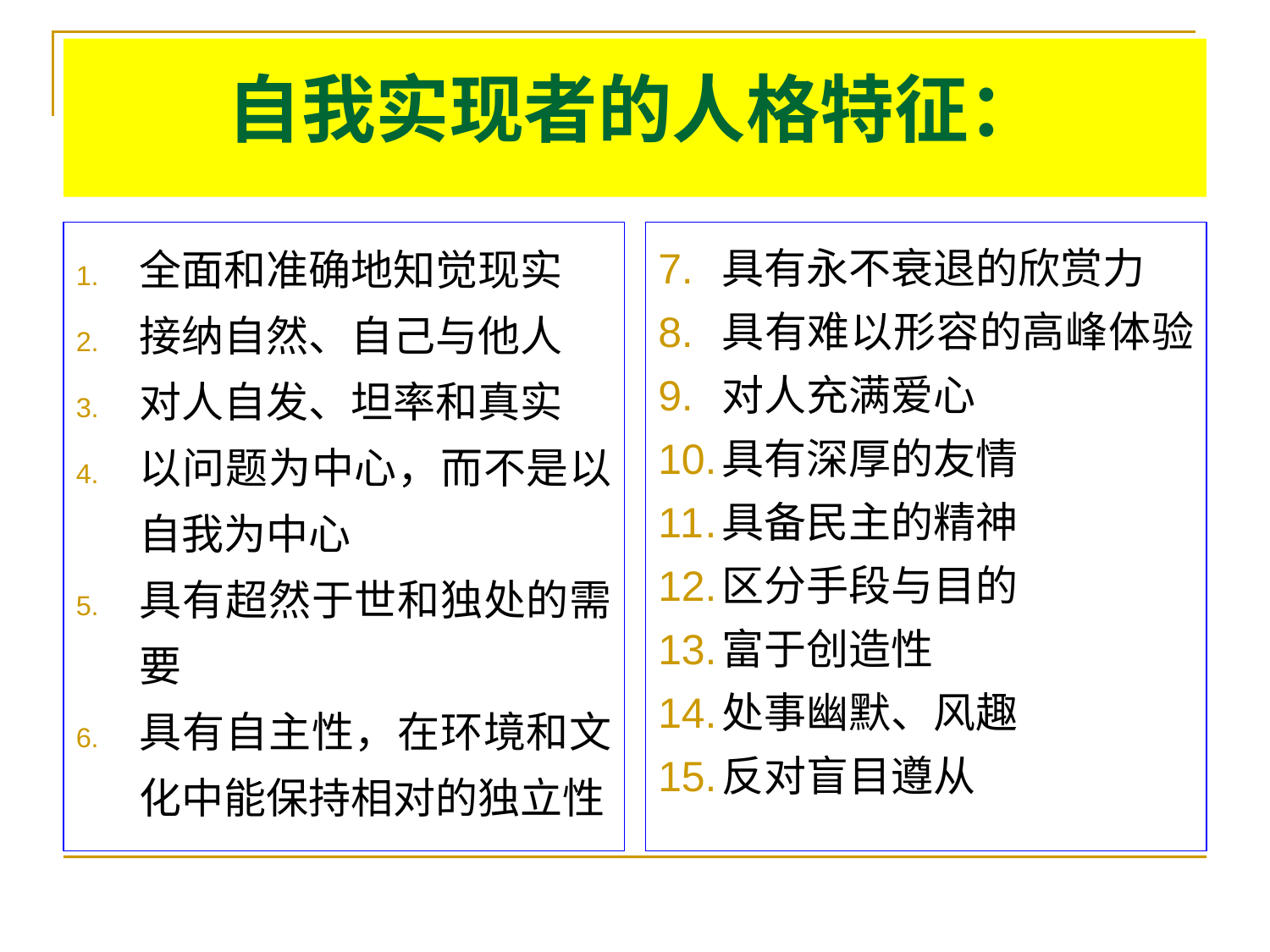

# 自我实现者的人格特征：
全面和准确地知觉现实
接纳自然、自己与他人
对人自发、坦率和真实
以问题为中心，而不是以自我为中心
具有超然于世和独处的需要
具有自主性，在环境和文化中能保持相对的独立性

具有永不衰退的欣赏力
具有难以形容的高峰体验
对人充满爱心
具有深厚的友情
具备民主的精神
区分手段与目的
富于创造性
处事幽默、风趣
反对盲目遵从